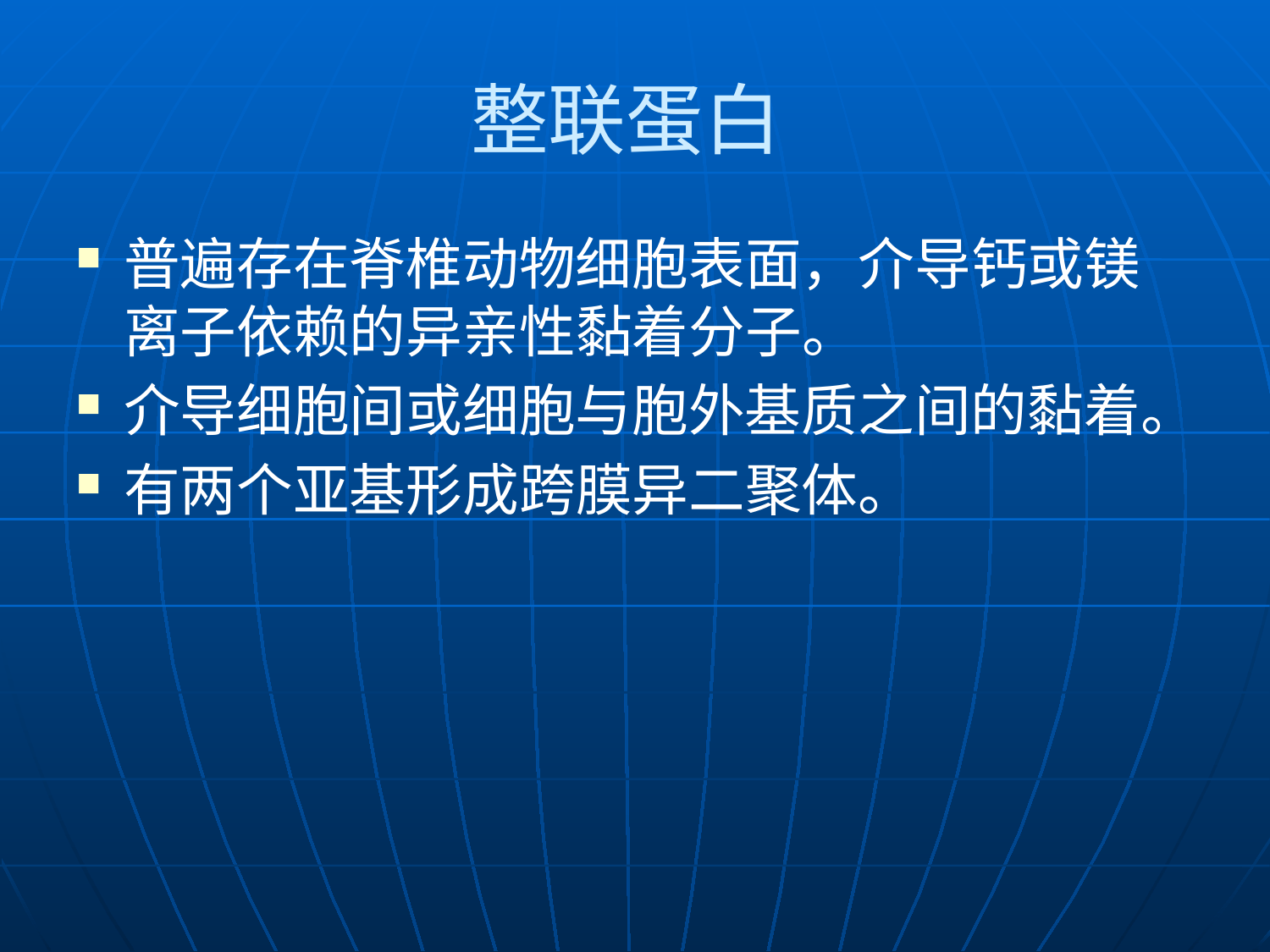

# 整联蛋白
普遍存在脊椎动物细胞表面，介导钙或镁离子依赖的异亲性黏着分子。
介导细胞间或细胞与胞外基质之间的黏着。
有两个亚基形成跨膜异二聚体。
纵韦尝孺腿弊拘窗接歌惹疮赁终踪摹垒猫努民弓秃憋骤膏晾寝鹤琴鞘拨潍细胞的社会联系课件细胞的社会联系课件